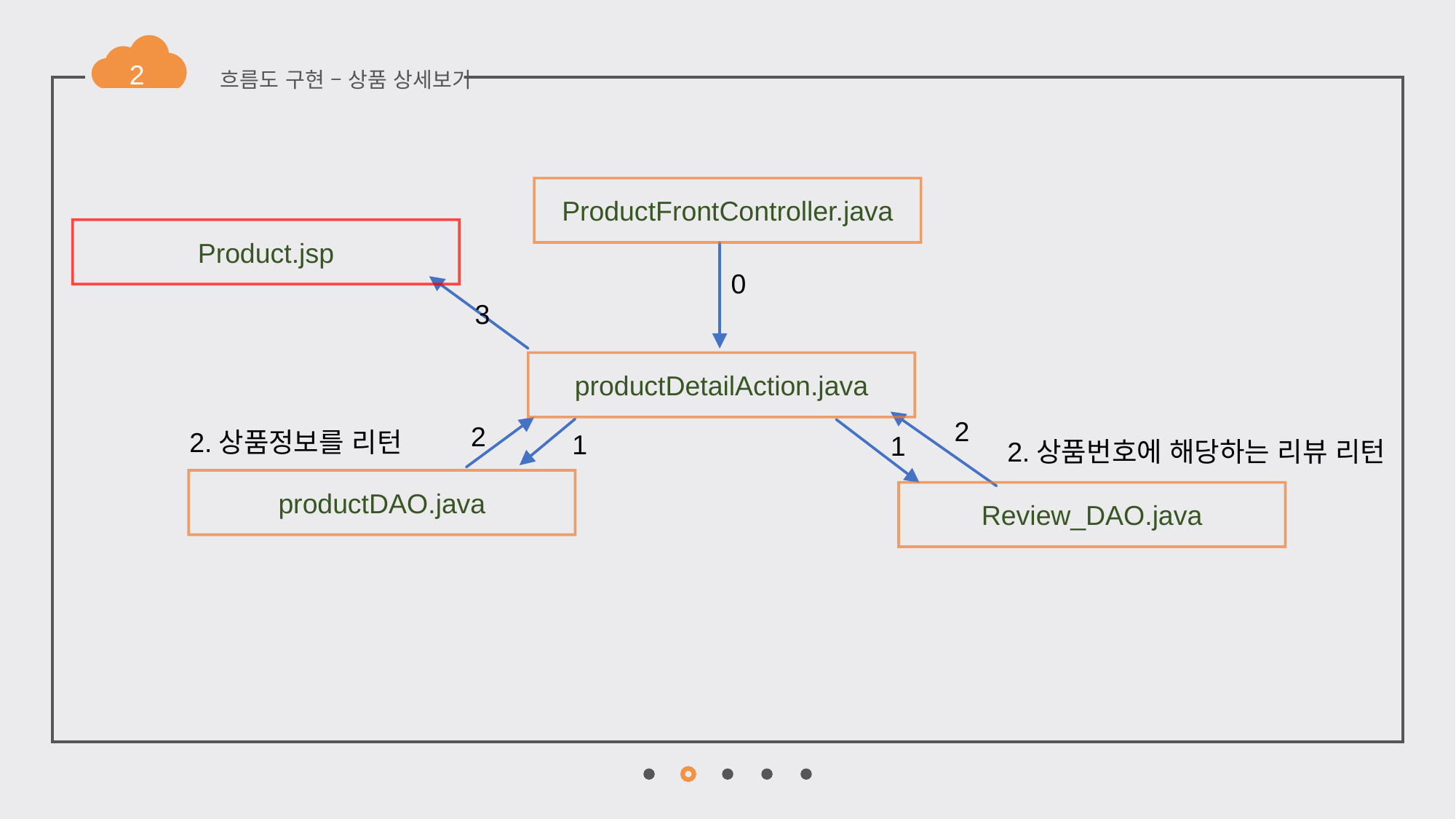

2
흐름도 구현 – 상품 상세보기

ProductFrontController.java
Product.jsp
0
3
productDetailAction.java
2
2
2.상품정보를 리턴
1
1
2.상품번호에 해당하는 리뷰 리턴
productDAO.java
Review_DAO.java